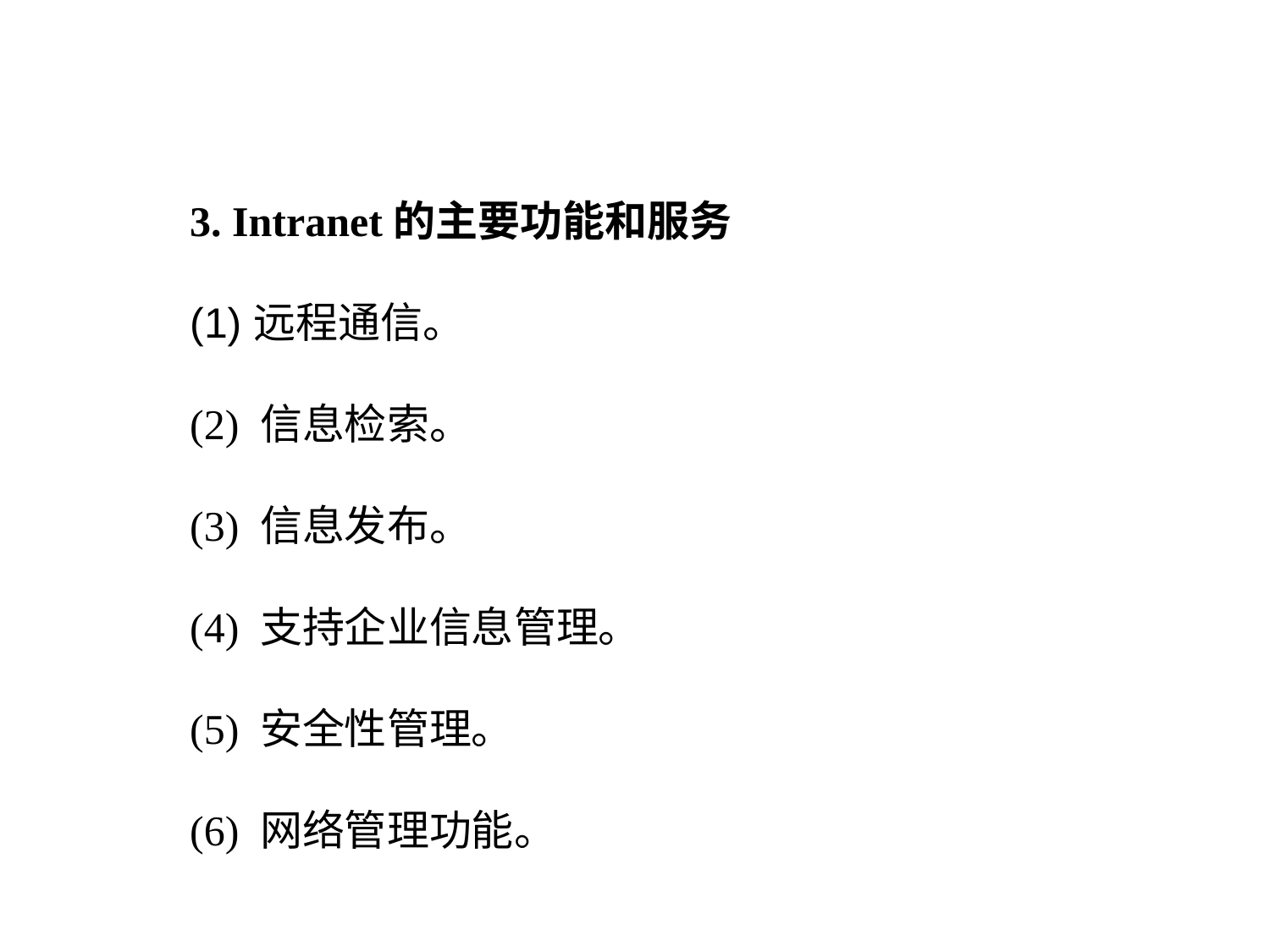

3. Intranet的主要功能和服务
远程通信。
(2) 信息检索。
(3) 信息发布。
(4) 支持企业信息管理。
(5) 安全性管理。
(6) 网络管理功能。